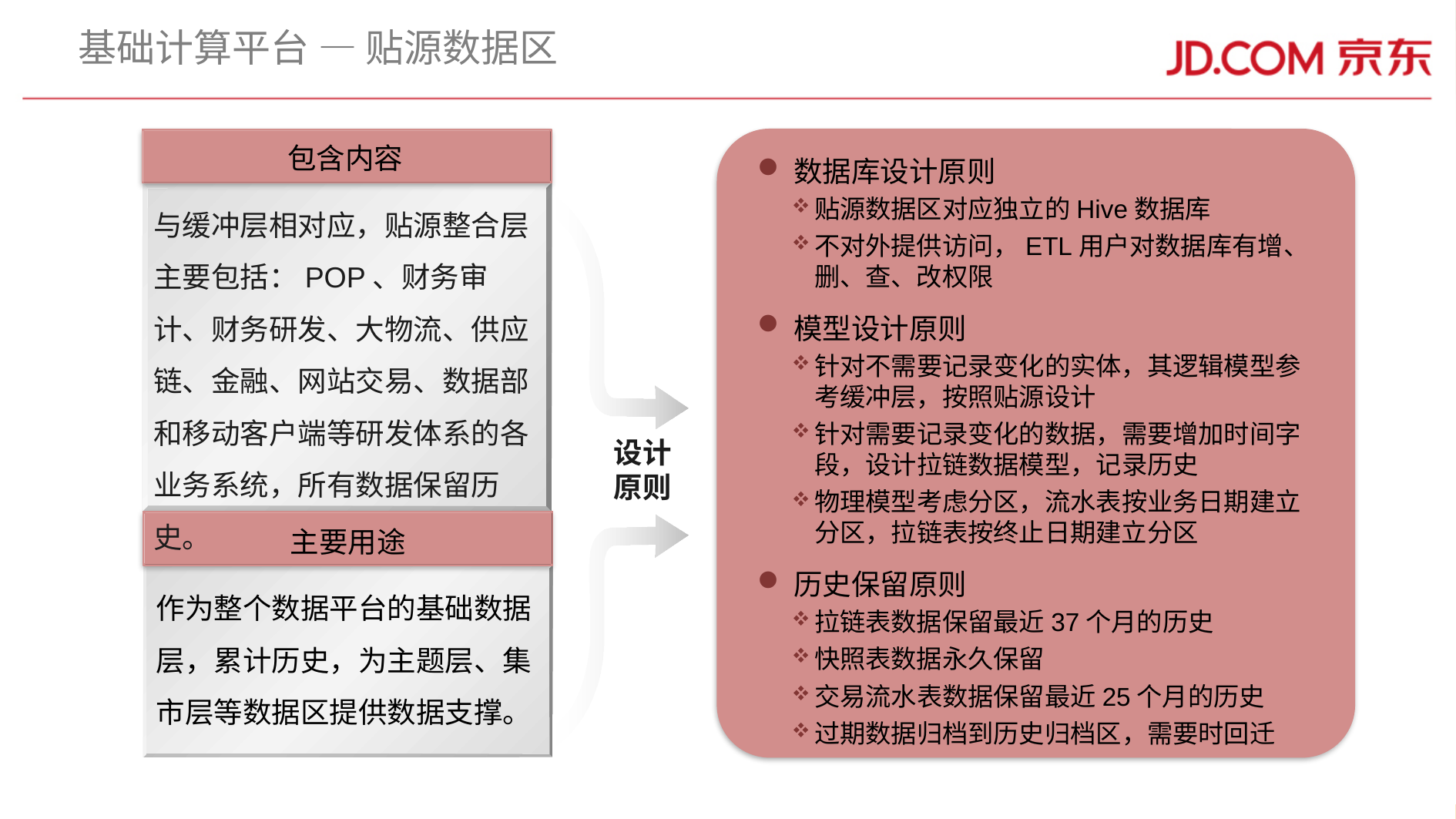

# 基础计算平台 — 贴源数据区

数据库设计原则
贴源数据区对应独立的Hive数据库
不对外提供访问，ETL用户对数据库有增、删、查、改权限
模型设计原则
针对不需要记录变化的实体，其逻辑模型参考缓冲层，按照贴源设计
针对需要记录变化的数据，需要增加时间字段，设计拉链数据模型，记录历史
物理模型考虑分区，流水表按业务日期建立分区，拉链表按终止日期建立分区
历史保留原则
拉链表数据保留最近37个月的历史
快照表数据永久保留
交易流水表数据保留最近25个月的历史
过期数据归档到历史归档区，需要时回迁
包含内容

与缓冲层相对应，贴源整合层主要包括：POP、财务审计、财务研发、大物流、供应链、金融、网站交易、数据部和移动客户端等研发体系的各业务系统，所有数据保留历史。

设计原则

主要用途

作为整个数据平台的基础数据层，累计历史，为主题层、集市层等数据区提供数据支撑。